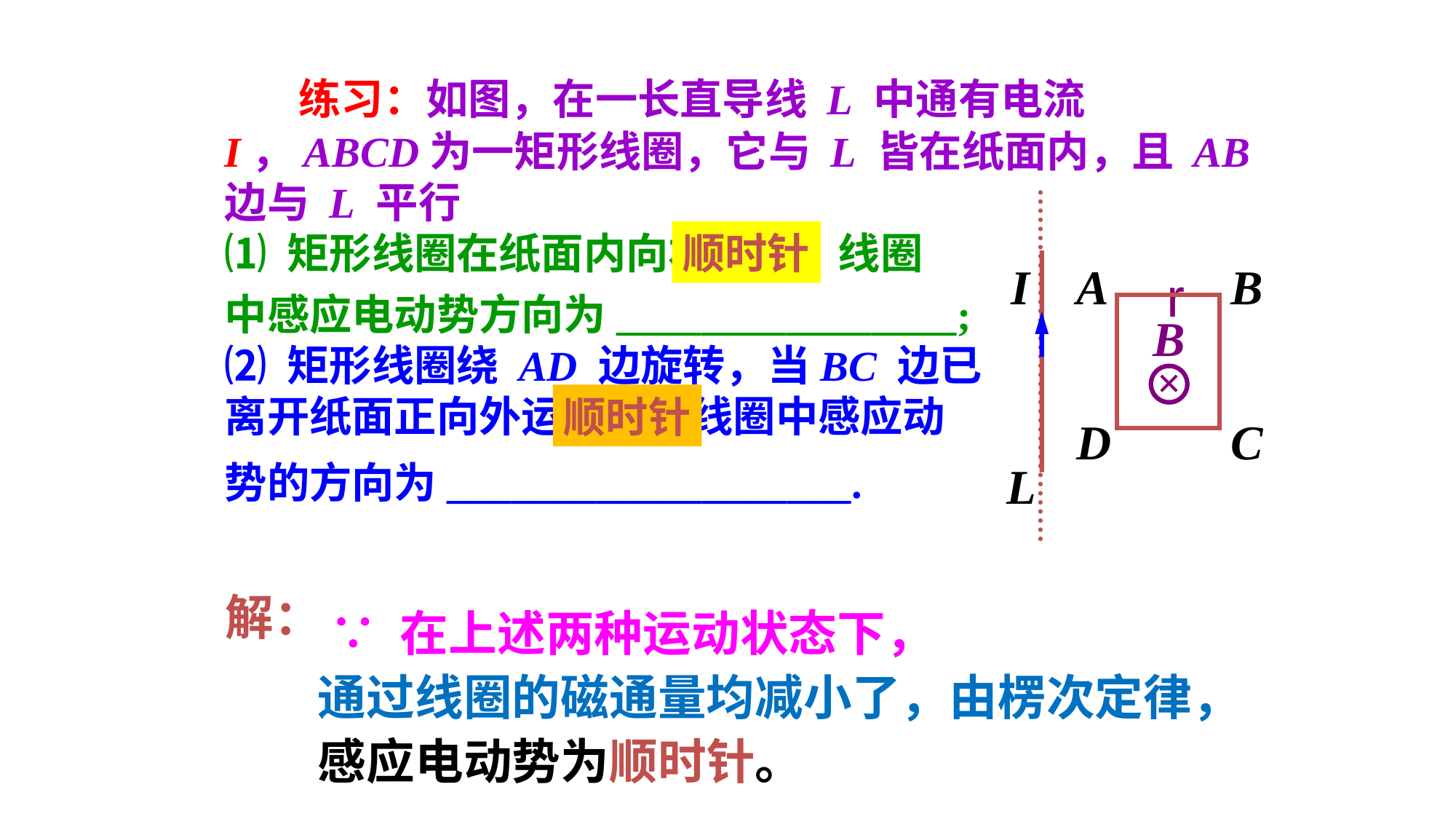

练习：如图，在一长直导线 L 中通有电流 I，ABCD为一矩形线圈，它与 L 皆在纸面内，且 AB 边与 L 平行
⑴ 矩形线圈在纸面内向右平移，线圈
中感应电动势方向为________________;
⑵ 矩形线圈绕 AD 边旋转，当BC 边已
离开纸面正向外运动时，线圈中感应动
势的方向为___________________.

I

A

B

D
C
L
顺时针
B
r
×
顺时针
解：
 ∵ 在上述两种运动状态下，
通过线圈的磁通量均减小了，由楞次定律，
感应电动势为顺时针。